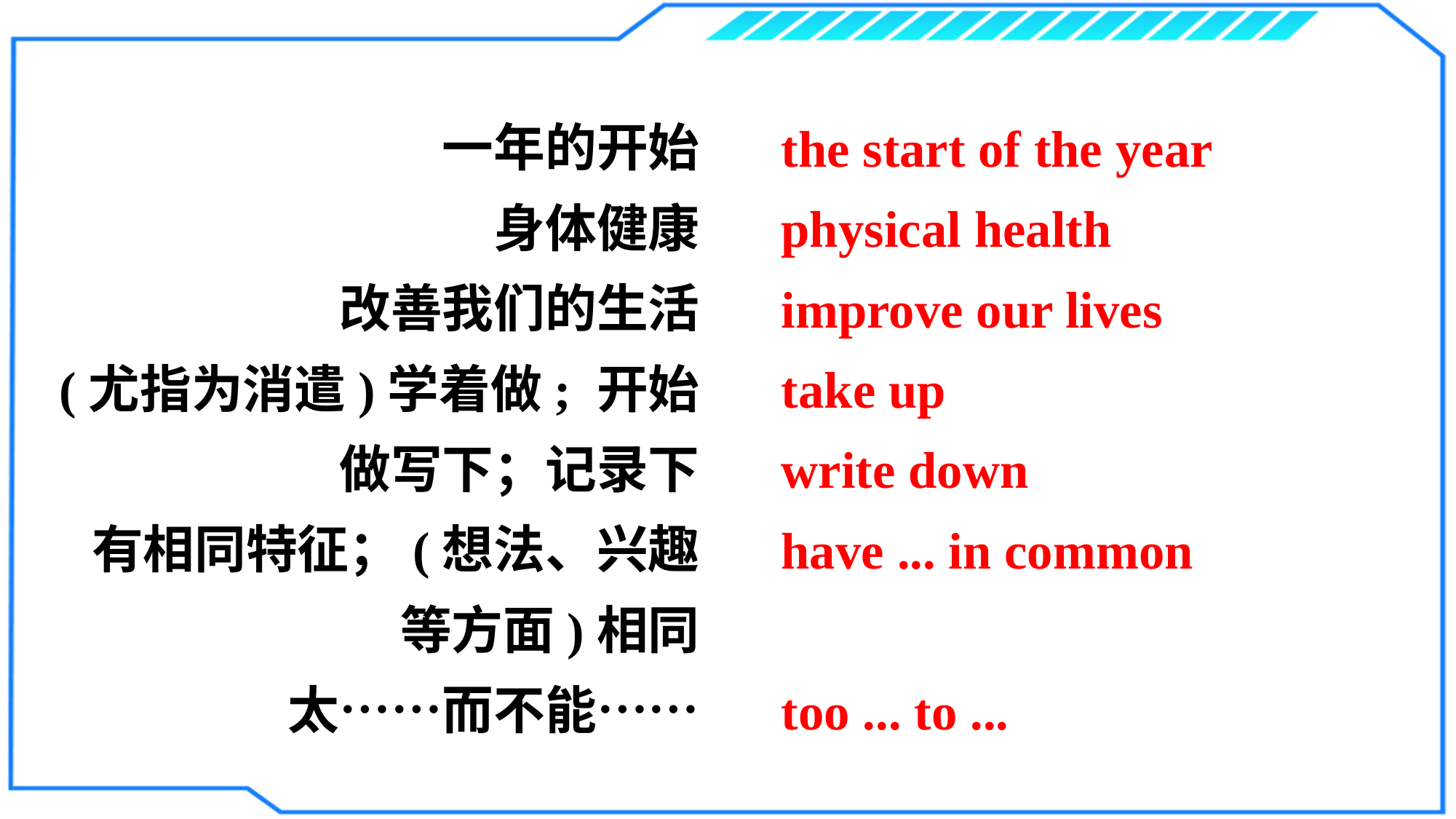

一年的开始
身体健康
改善我们的生活
(尤指为消遣)学着做; 开始做写下；记录下
有相同特征；(想法、兴趣等方面)相同
太……而不能……
the start of the year
physical health
improve our lives
take up
write down
have ... in common

too ... to ...